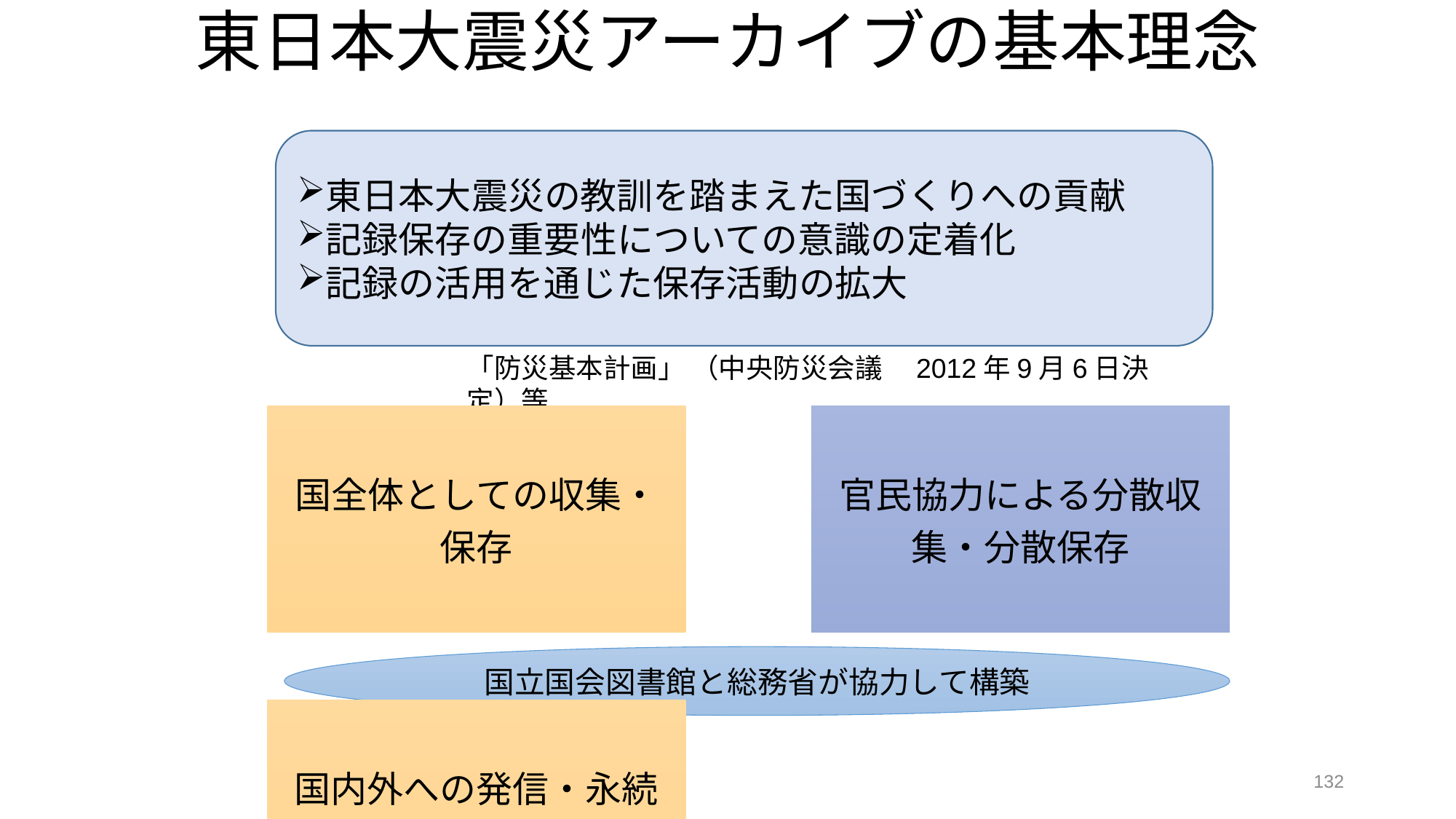

# 東日本大震災アーカイブの基本理念
東日本大震災の教訓を踏まえた国づくりへの貢献
記録保存の重要性についての意識の定着化
記録の活用を通じた保存活動の拡大
「防災基本計画」 （中央防災会議　2012年9月6日決定）等
国全体としての収集・保存
官民協力による分散収集・分散保存
国立国会図書館と総務省が協力して構築
132